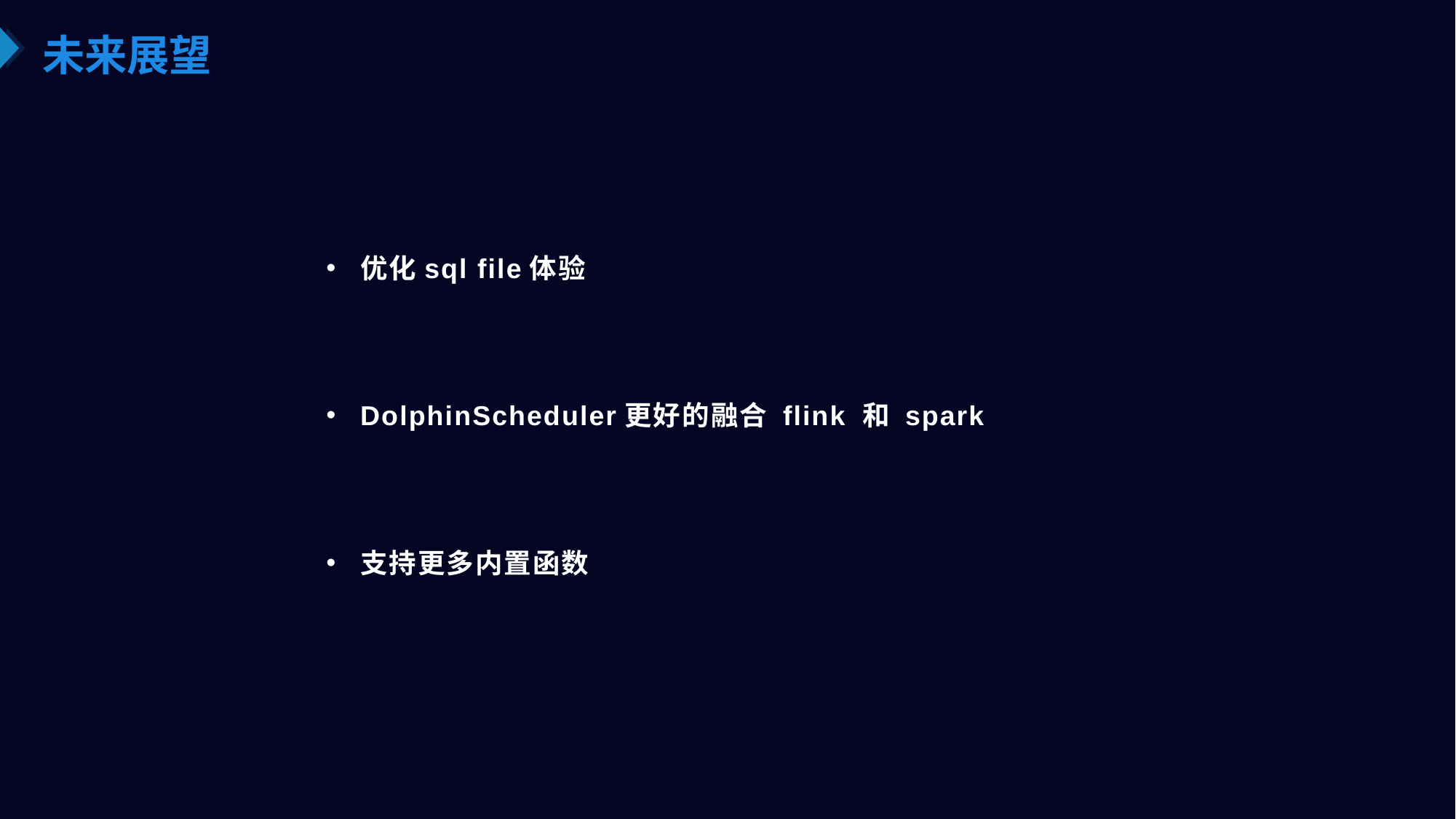

# 未来展望
优化sql file体验

DolphinScheduler更好的融合 flink 和 spark

支持更多内置函数